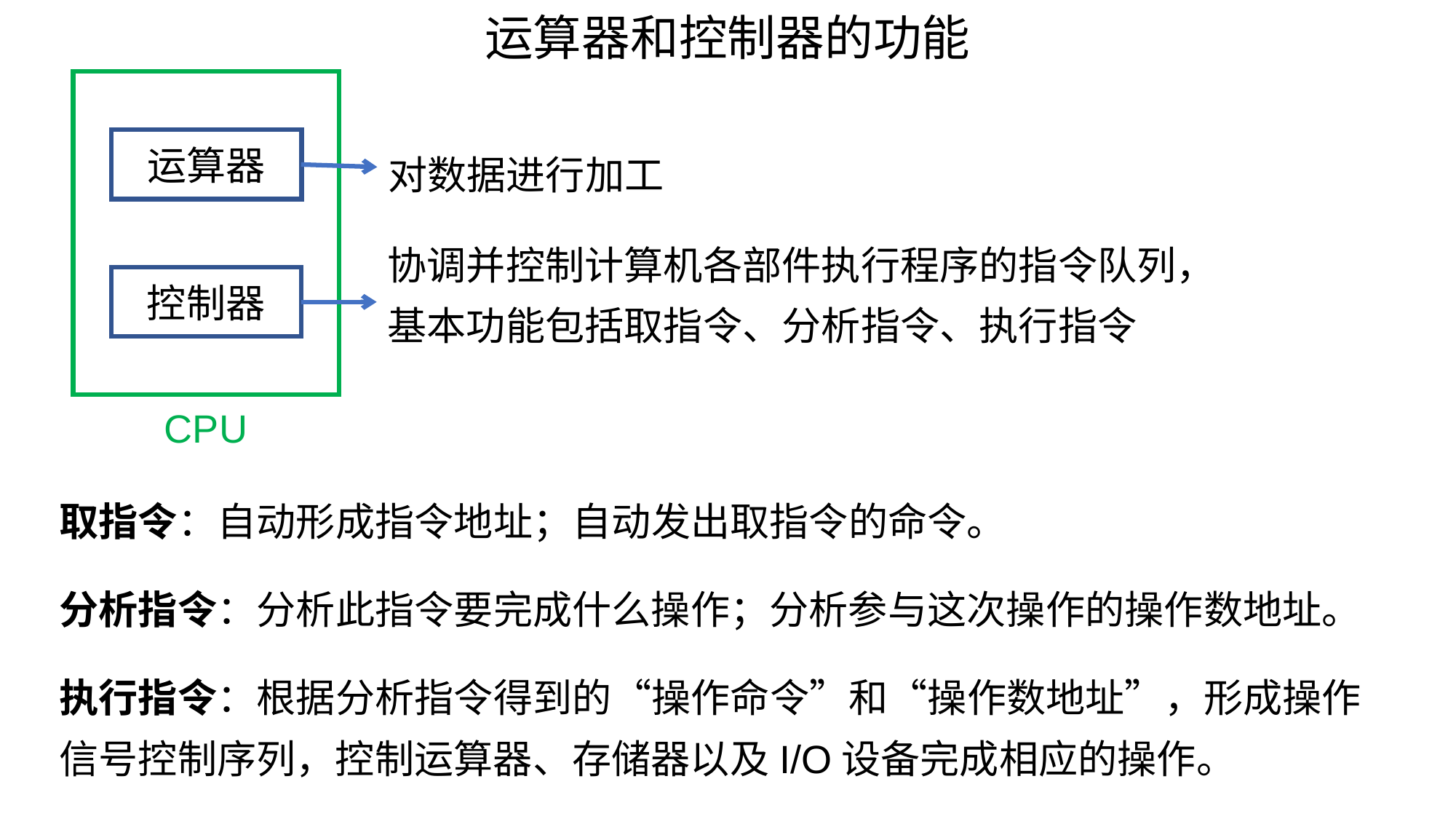

运算器和控制器的功能

运算器
对数据进行加工
协调并控制计算机各部件执行程序的指令队列，基本功能包括取指令、分析指令、执行指令
控制器
CPU
取指令：自动形成指令地址；自动发出取指令的命令。
分析指令：分析此指令要完成什么操作；分析参与这次操作的操作数地址。
执行指令：根据分析指令得到的“操作命令”和“操作数地址”，形成操作信号控制序列，控制运算器、存储器以及I/O设备完成相应的操作。